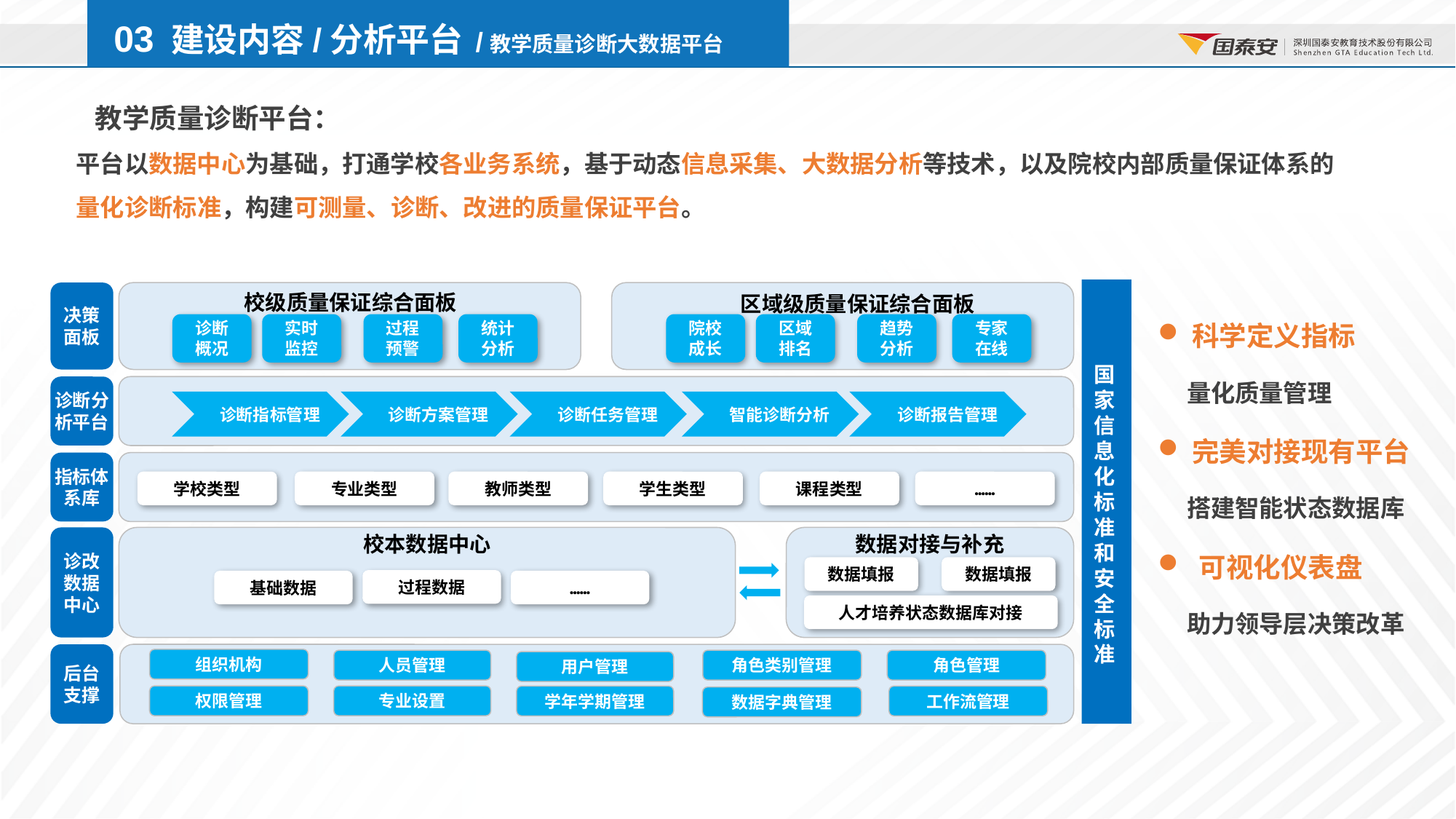

03 建设内容/分析平台 /教学质量诊断大数据平台
  教学质量诊断平台：
平台以数据中心为基础，打通学校各业务系统，基于动态信息采集、大数据分析等技术，以及院校内部质量保证体系的量化诊断标准，构建可测量、诊断、改进的质量保证平台。
校级质量保证综合面板

区域级质量保证综合面板
决策
面板

科学定义指标
     量化质量管理
完美对接现有平台
     搭建智能状态数据库
可视化仪表盘
     助力领导层决策改革
诊断概况
实时监控
过程预警
统计分析
院校
成长
区域排名
趋势分析
专家在线
国
家
信
息
化
标
准
和
安
全
标
准
诊断分析平台

诊断指标管理
诊断方案管理
诊断任务管理
智能诊断分析
诊断报告管理
指标体系库

学校类型
专业类型
教师类型
学生类型
课程类型
……
校本数据中心
数据对接与补充

诊改
数据
中心
数据填报
数据填报

过程数据
基础数据
……

人才培养状态数据库对接
后台
支撑

组织机构
人员管理
角色类别管理
角色管理
用户管理
权限管理
专业设置
学年学期管理
工作流管理
数据字典管理